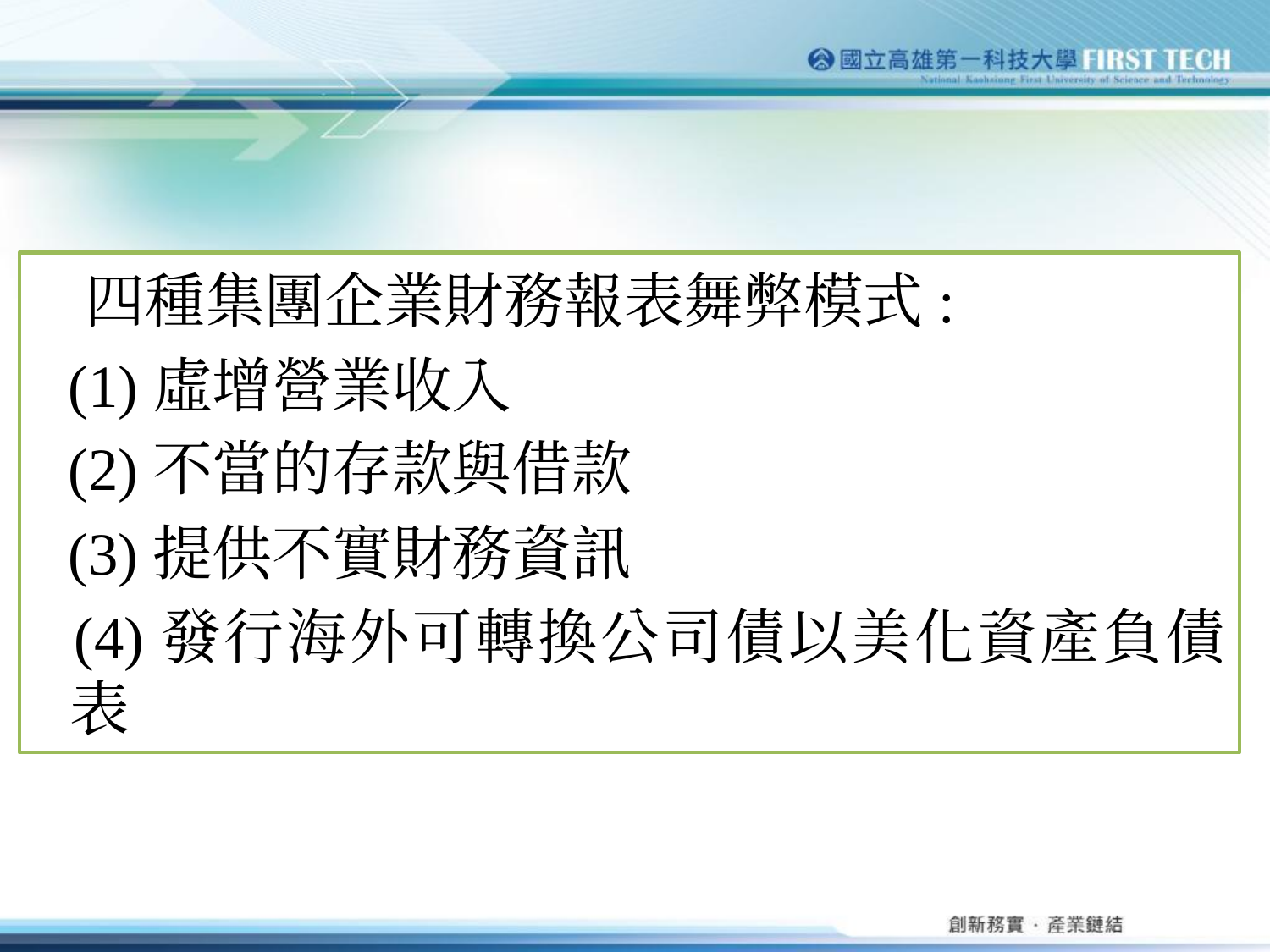

四種集團企業財務報表舞弊模式:
  (1)虛增營業收入
  (2)不當的存款與借款
  (3)提供不實財務資訊
  (4)發行海外可轉換公司債以美化資產負債表